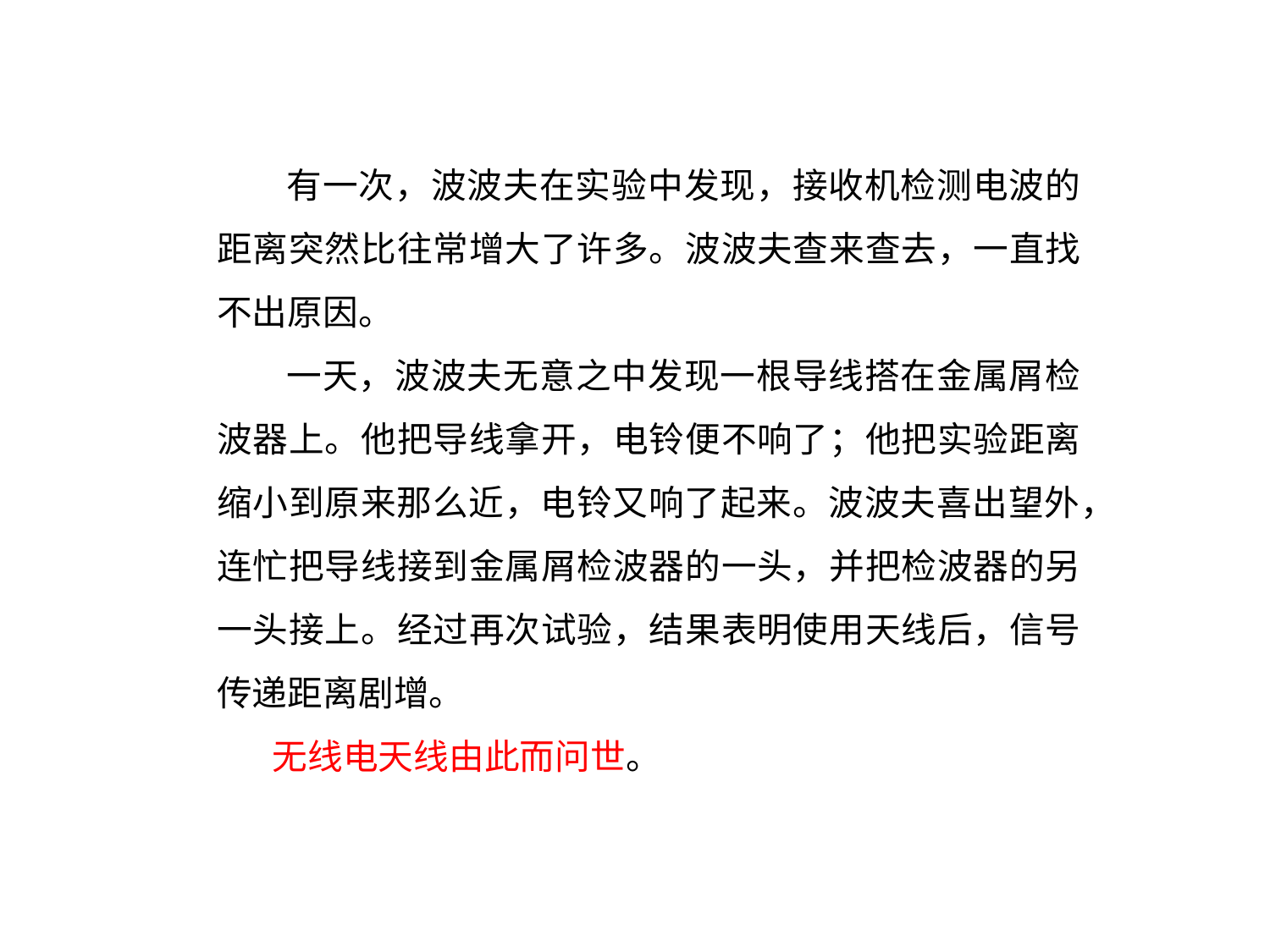

有一次，波波夫在实验中发现，接收机检测电波的距离突然比往常增大了许多。波波夫查来查去，一直找不出原因。
       一天，波波夫无意之中发现一根导线搭在金属屑检波器上。他把导线拿开，电铃便不响了；他把实验距离缩小到原来那么近，电铃又响了起来。波波夫喜出望外，连忙把导线接到金属屑检波器的一头，并把检波器的另一头接上。经过再次试验，结果表明使用天线后，信号传递距离剧增。
      无线电天线由此而问世。